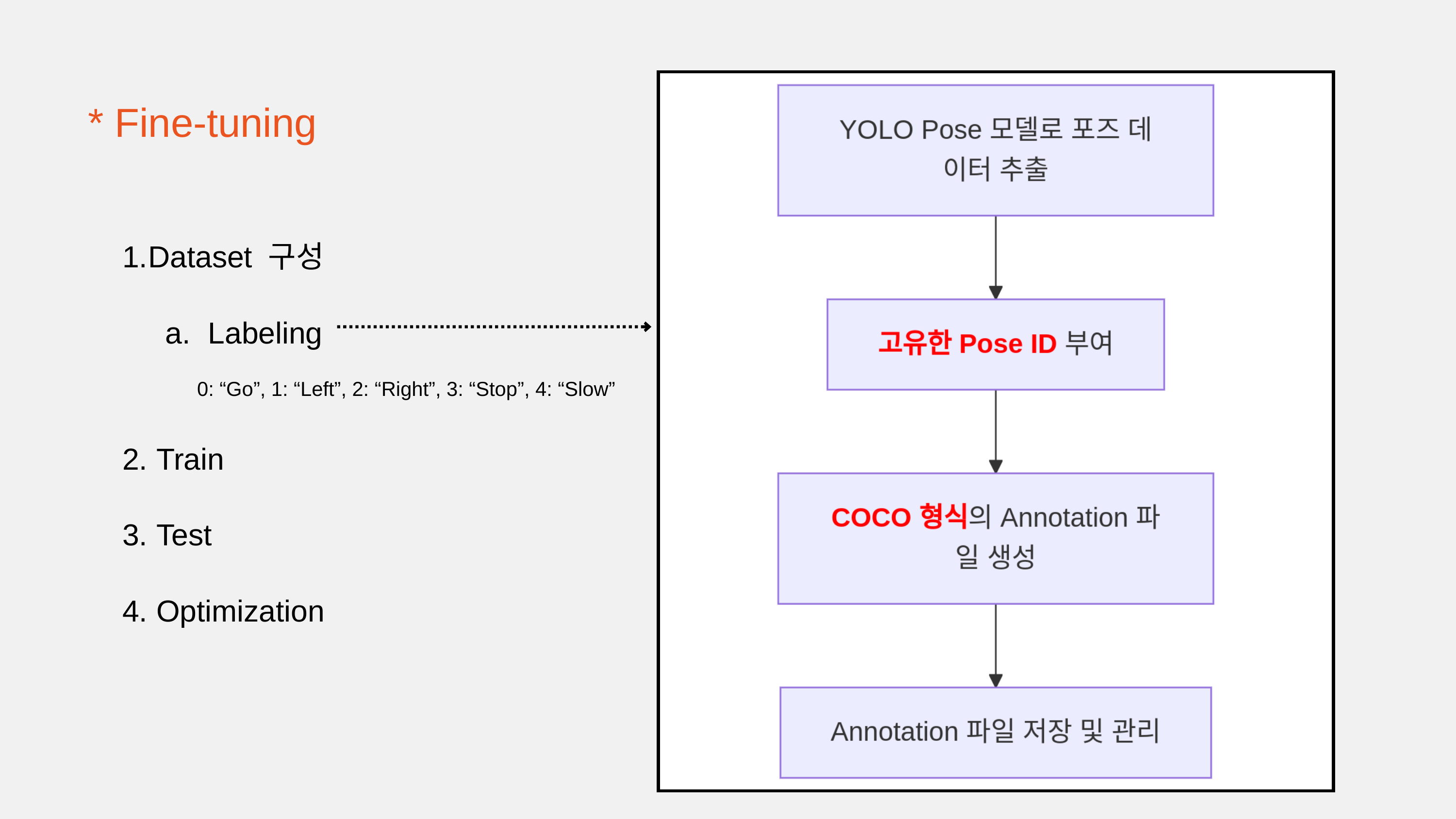

* Fine-tuning
Dataset 구성
 Labeling
                  0: “Go”, 1: “Left”, 2: “Right”, 3: “Stop”, 4: “Slow”
 Train
 Test
 Optimization